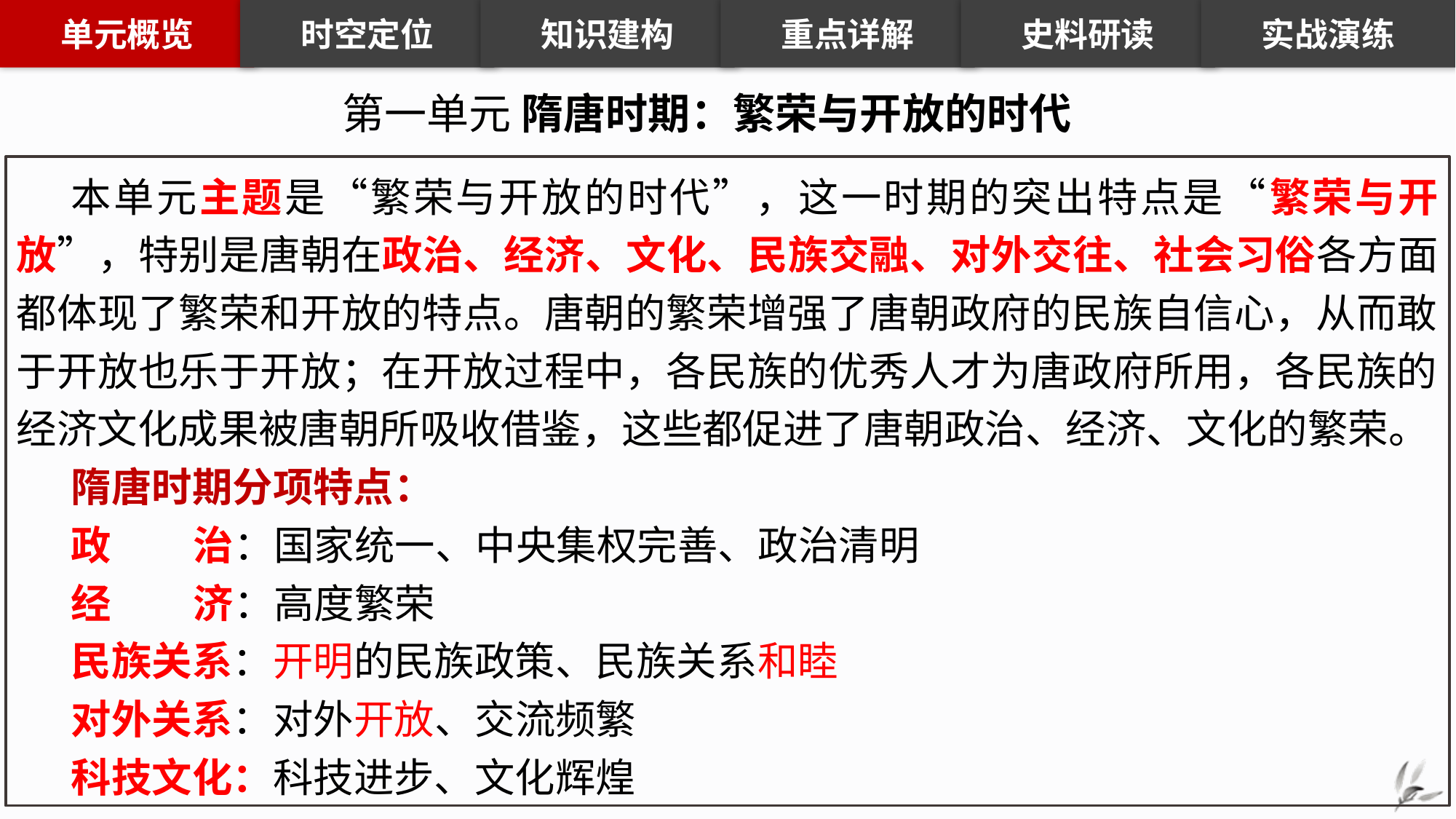

时空定位
知识建构
重点详解
史料研读

实战演练
单元概览
第一单元 隋唐时期：繁荣与开放的时代
本单元主题是“繁荣与开放的时代”，这一时期的突出特点是“繁荣与开放”，特别是唐朝在政治、经济、文化、民族交融、对外交往、社会习俗各方面都体现了繁荣和开放的特点。唐朝的繁荣增强了唐朝政府的民族自信心，从而敢于开放也乐于开放；在开放过程中，各民族的优秀人才为唐政府所用，各民族的经济文化成果被唐朝所吸收借鉴，这些都促进了唐朝政治、经济、文化的繁荣。
隋唐时期分项特点：
政         治：国家统一、中央集权完善、政治清明
经         济：高度繁荣
民族关系：开明的民族政策、民族关系和睦
对外关系：对外开放、交流频繁
科技文化：科技进步、文化辉煌